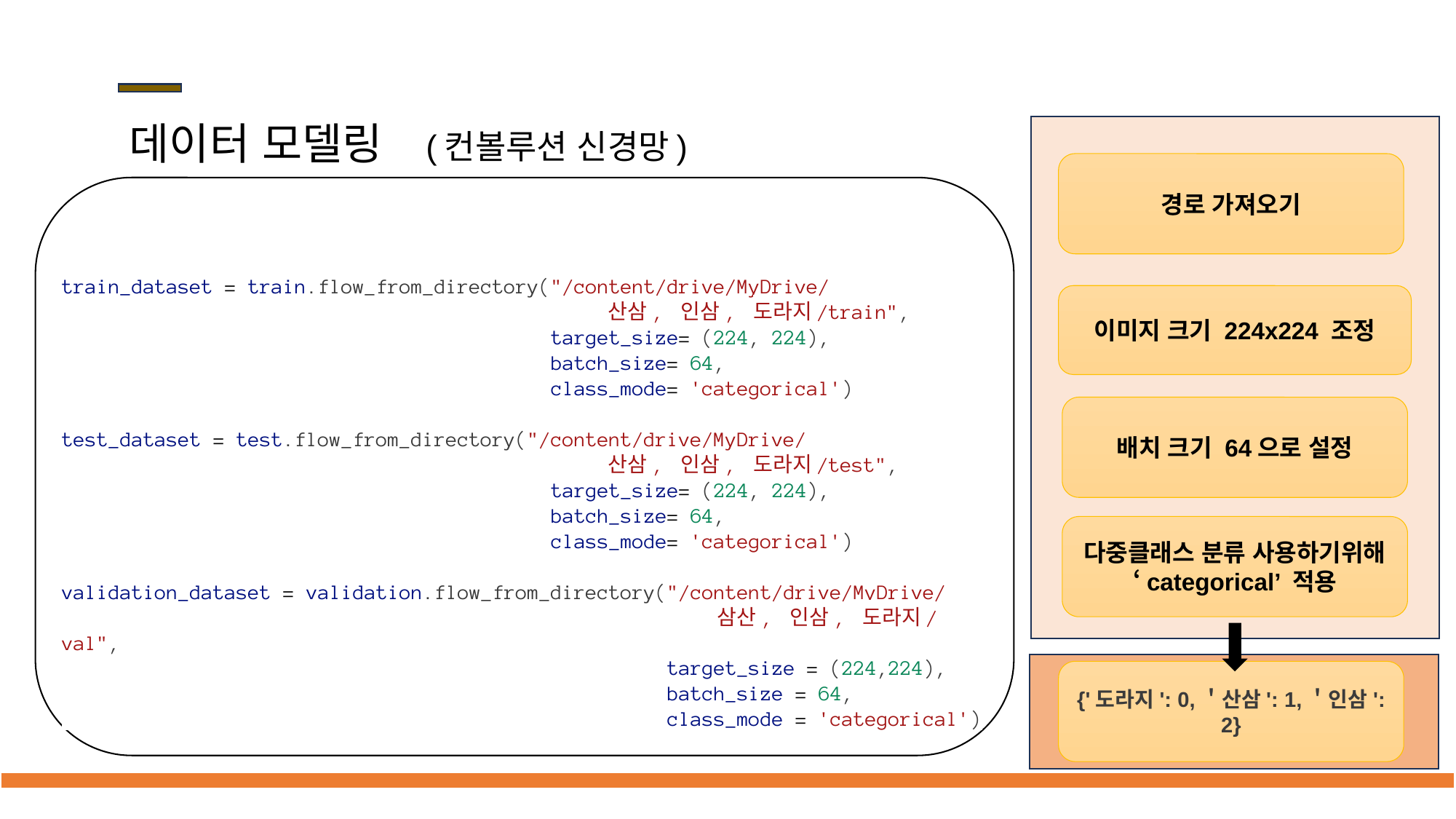

# 데이터 모델링

(컨볼루션 신경망)
경로 가져오기

train_dataset = train.flow_from_directory("/content/drive/MyDrive/
					산삼, 인삼, 도라지/train",
                                          target_size= (224, 224),
                                          batch_size= 64,
                                          class_mode= 'categorical')
test_dataset = test.flow_from_directory("/content/drive/MyDrive/
					산삼, 인삼, 도라지/test",
                                          target_size= (224, 224),
                                          batch_size= 64,
                                          class_mode= 'categorical')
validation_dataset = validation.flow_from_directory("/content/drive/MyDrive/
						삼산, 인삼, 도라지/val",
                                                    target_size = (224,224),
                                                    batch_size = 64,
                                                    class_mode = 'categorical')
이미지 크기 224x224 조정
배치 크기 64으로 설정
다중클래스 분류 사용하기위해 ‘categorical’ 적용

{'도라지': 0,＇산삼': 1,＇인삼': 2}